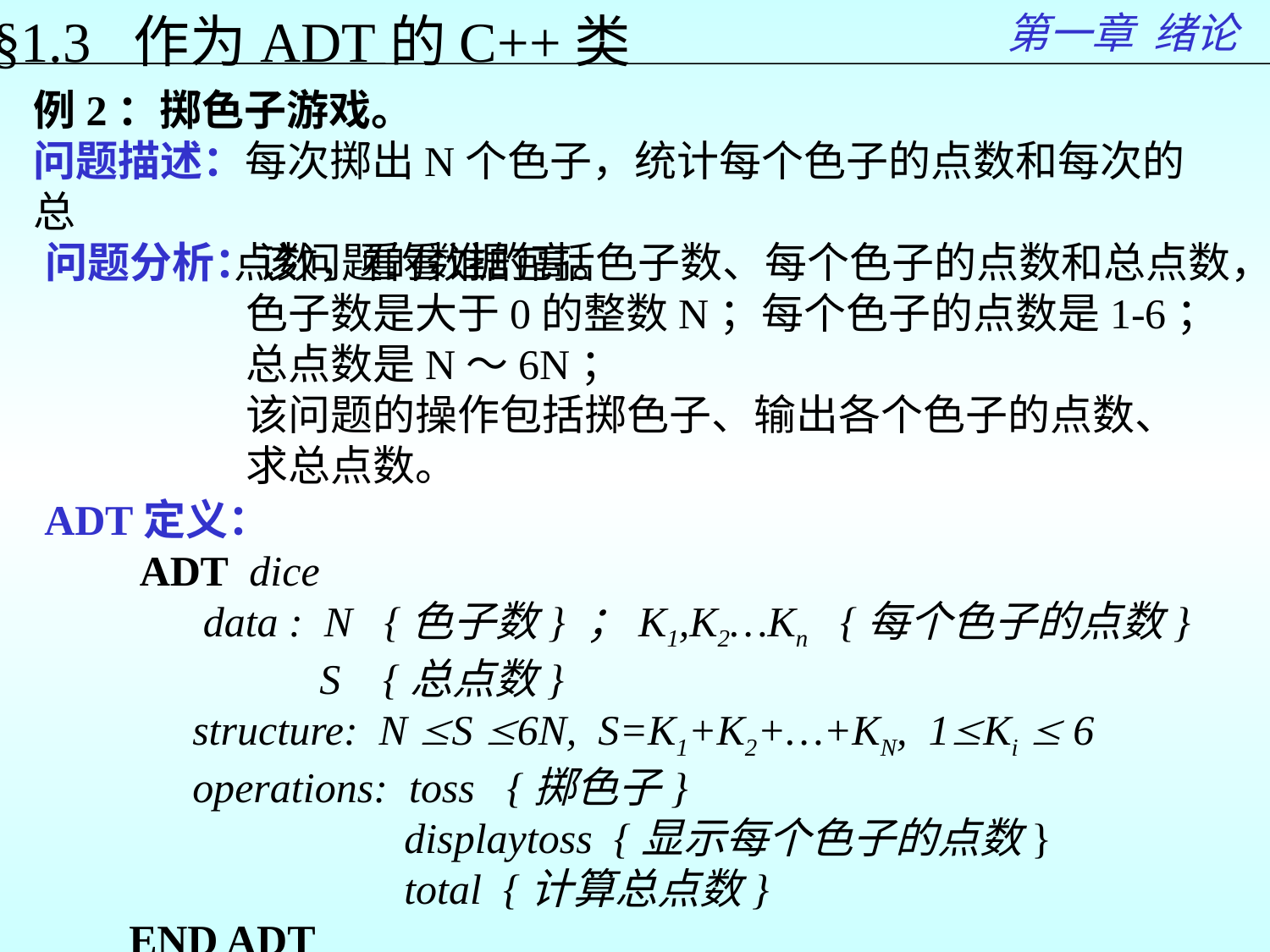

第一章  绪论

§1.3  作为ADT的C++类
例2：掷色子游戏。
问题描述：每次掷出N个色子，统计每个色子的点数和每次的总
                    点数，看看谁的高。
问题分析：该问题的数据包括色子数、每个色子的点数和总点数，
                    色子数是大于0的整数N；每个色子的点数是1-6；
                    总点数是N～6N；
                    该问题的操作包括掷色子、输出各个色子的点数、
                    求总点数。
ADT定义：
         ADT  dice
               data :  N   {色子数} ；K1,K2…Kn   {每个色子的点数}
                          S    {总点数}
              structure:  N ≤S ≤6N,  S=K1+K2+…+KN,  1≤Ki ≤ 6
              operations:  toss   {掷色子}
                                  displaytoss  {显示每个色子的点数}
                                  total  {计算总点数}
        END ADT